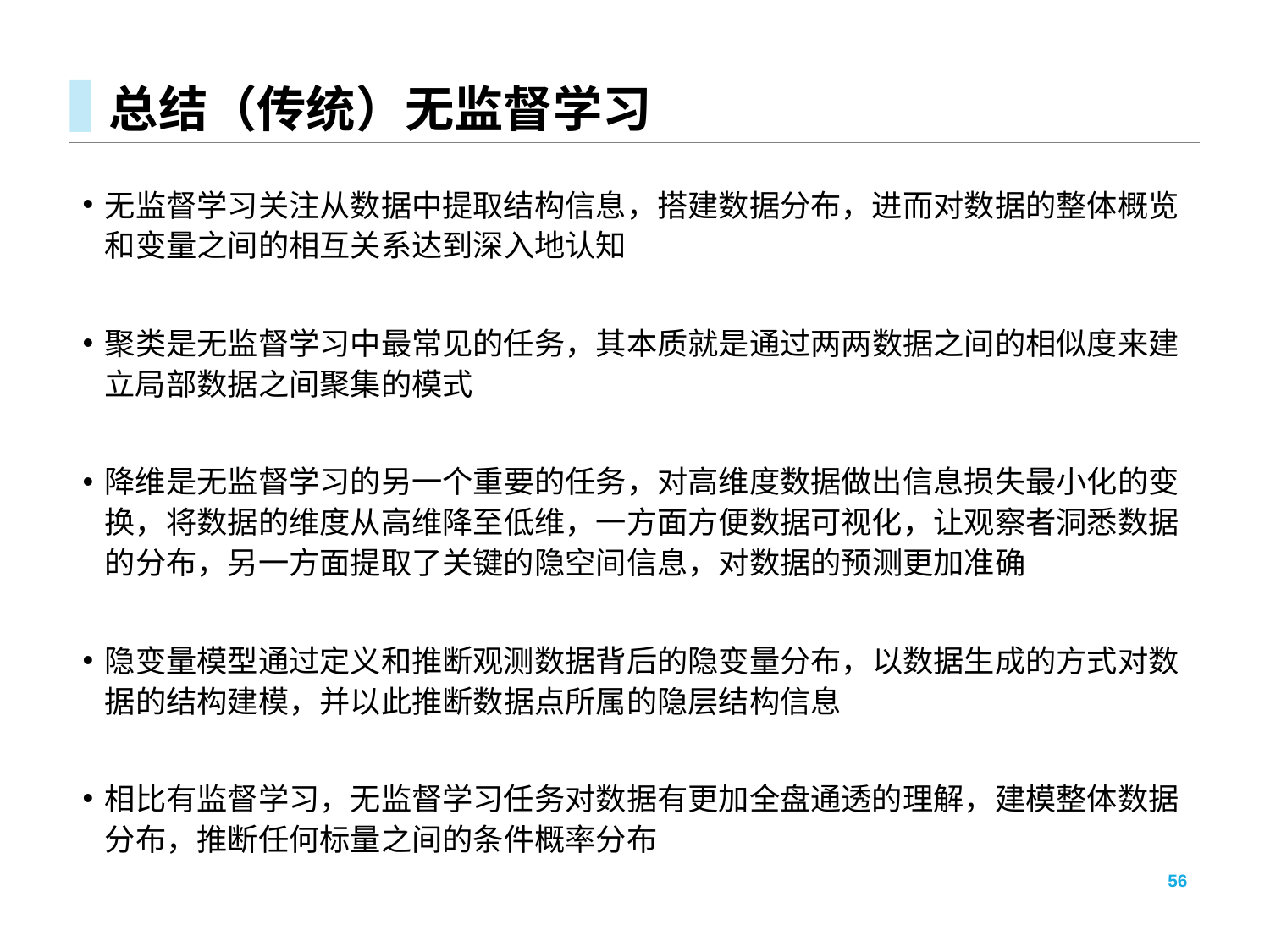

# 总结（传统）无监督学习
无监督学习关注从数据中提取结构信息，搭建数据分布，进而对数据的整体概览和变量之间的相互关系达到深入地认知

聚类是无监督学习中最常见的任务，其本质就是通过两两数据之间的相似度来建立局部数据之间聚集的模式

降维是无监督学习的另一个重要的任务，对高维度数据做出信息损失最小化的变换，将数据的维度从高维降至低维，一方面方便数据可视化，让观察者洞悉数据的分布，另一方面提取了关键的隐空间信息，对数据的预测更加准确

隐变量模型通过定义和推断观测数据背后的隐变量分布，以数据生成的方式对数据的结构建模，并以此推断数据点所属的隐层结构信息

相比有监督学习，无监督学习任务对数据有更加全盘通透的理解，建模整体数据分布，推断任何标量之间的条件概率分布
56